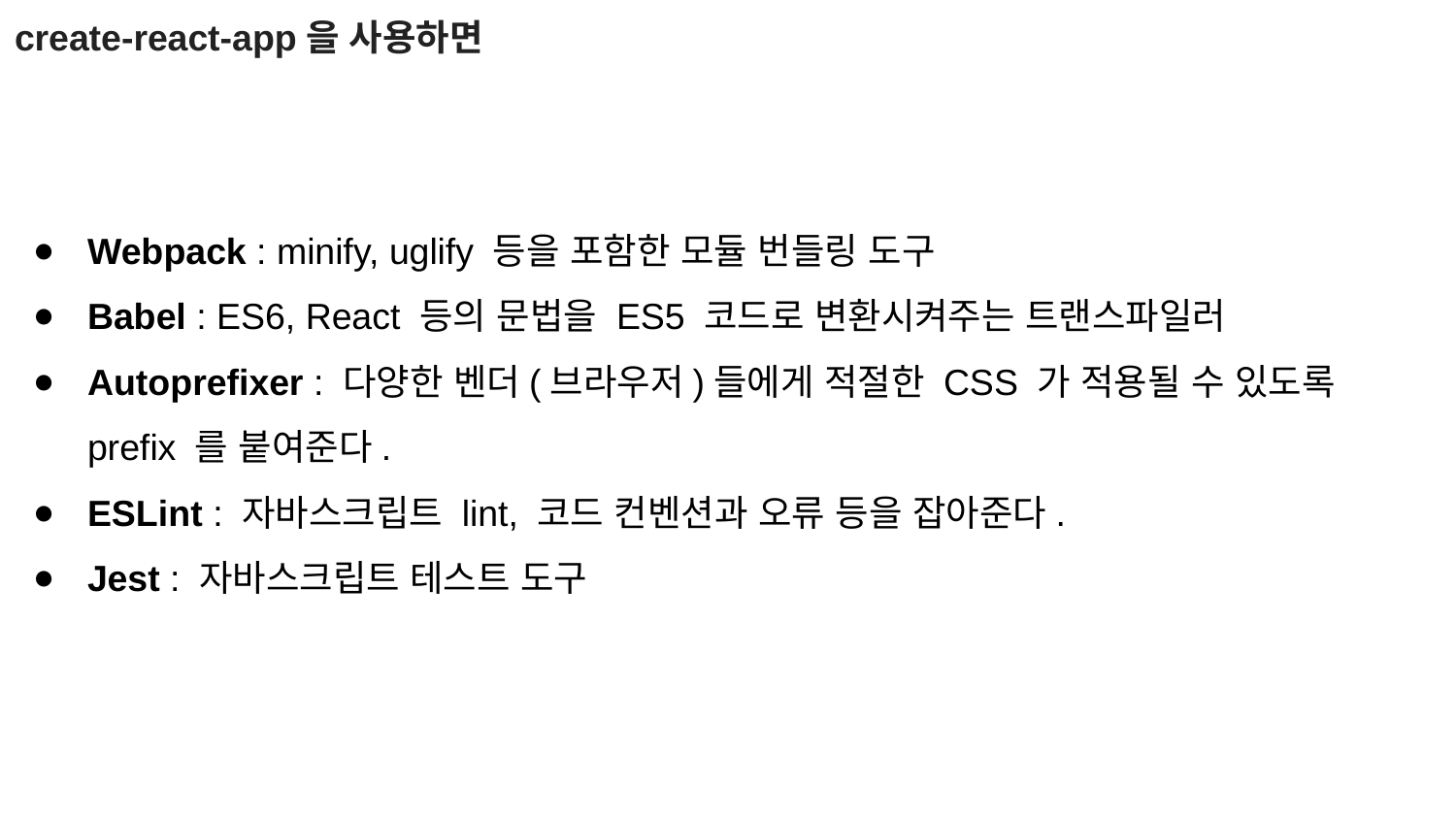

create-react-app을 사용하면
Webpack : minify, uglify 등을 포함한 모듈 번들링 도구
Babel : ES6, React 등의 문법을 ES5 코드로 변환시켜주는 트랜스파일러
Autoprefixer : 다양한 벤더(브라우저)들에게 적절한 CSS 가 적용될 수 있도록 prefix 를 붙여준다.
ESLint : 자바스크립트 lint, 코드 컨벤션과 오류 등을 잡아준다.
Jest : 자바스크립트 테스트 도구